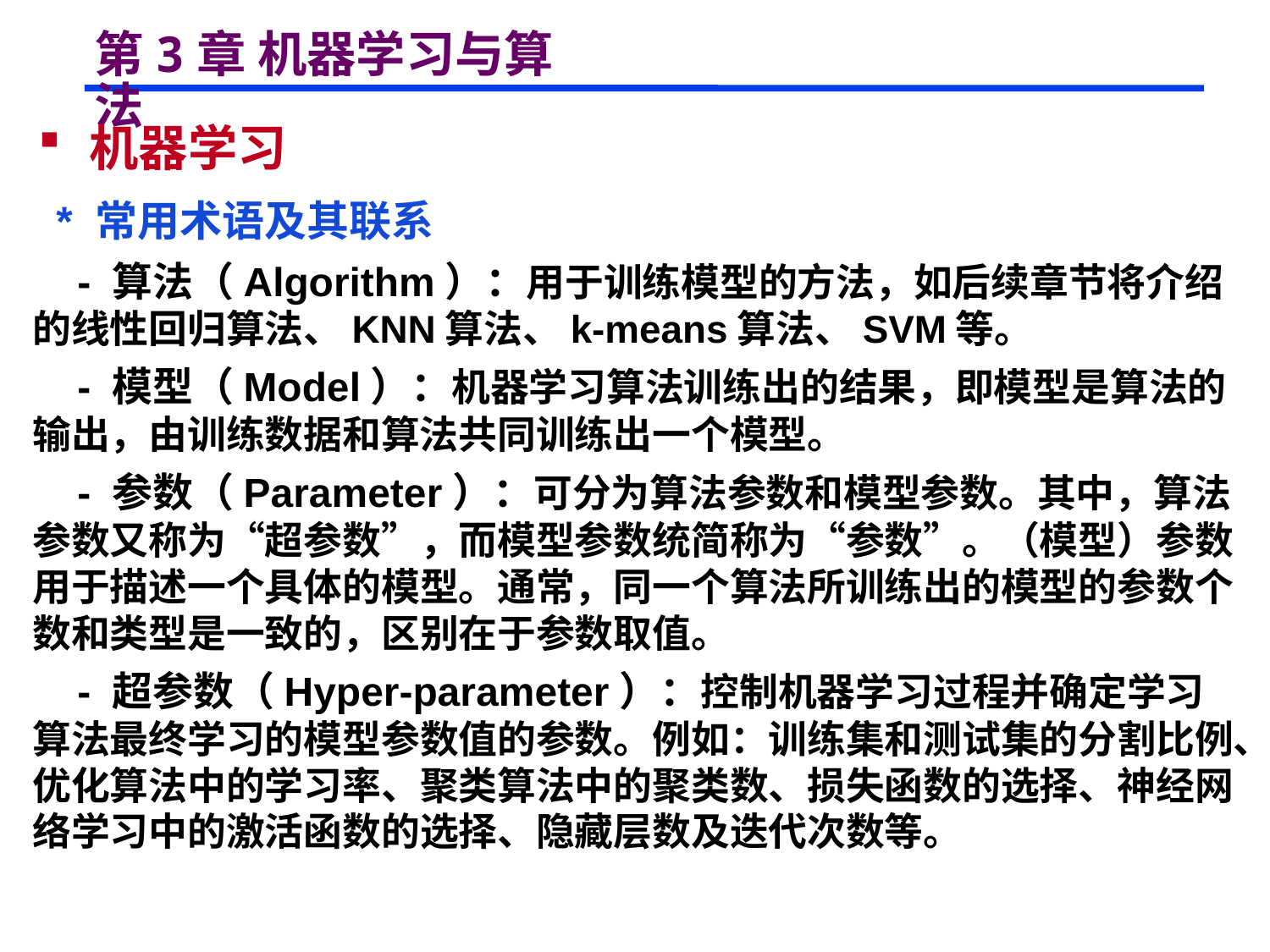

# 第3章 机器学习与算法
 机器学习
  * 常用术语及其联系
    - 算法（Algorithm）：用于训练模型的方法，如后续章节将介绍的线性回归算法、KNN算法、k-means算法、SVM等。
    - 模型（Model）：机器学习算法训练出的结果，即模型是算法的输出，由训练数据和算法共同训练出一个模型。
    - 参数（Parameter）：可分为算法参数和模型参数。其中，算法参数又称为“超参数”，而模型参数统简称为“参数”。（模型）参数用于描述一个具体的模型。通常，同一个算法所训练出的模型的参数个数和类型是一致的，区别在于参数取值。
    - 超参数（Hyper-parameter）：控制机器学习过程并确定学习算法最终学习的模型参数值的参数。例如：训练集和测试集的分割比例、优化算法中的学习率、聚类算法中的聚类数、损失函数的选择、神经网络学习中的激活函数的选择、隐藏层数及迭代次数等。